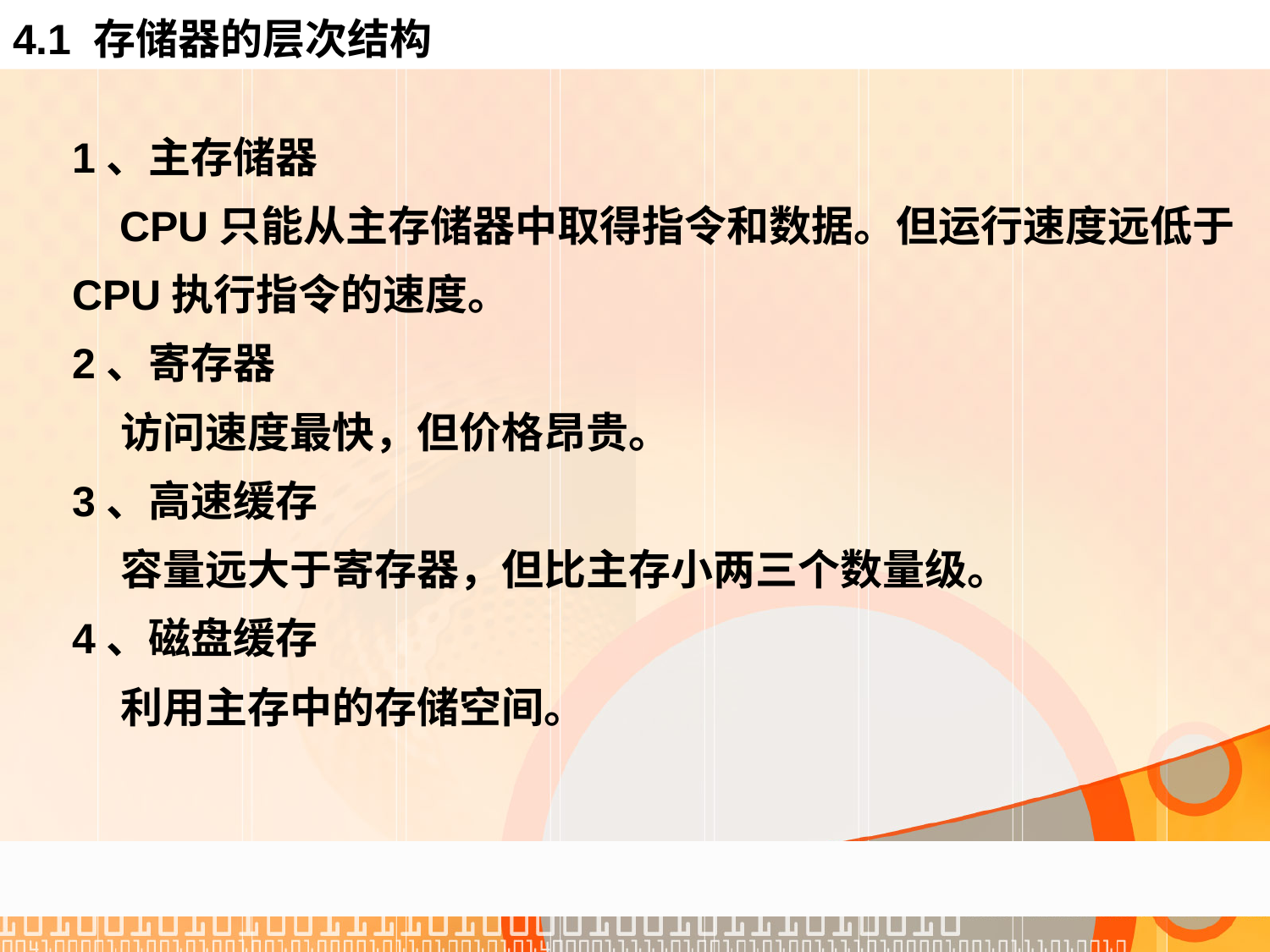

4.1 存储器的层次结构
1、主存储器
    CPU只能从主存储器中取得指令和数据。但运行速度远低于CPU执行指令的速度。
2、寄存器
    访问速度最快，但价格昂贵。
3、高速缓存
    容量远大于寄存器，但比主存小两三个数量级。
4、磁盘缓存
    利用主存中的存储空间。